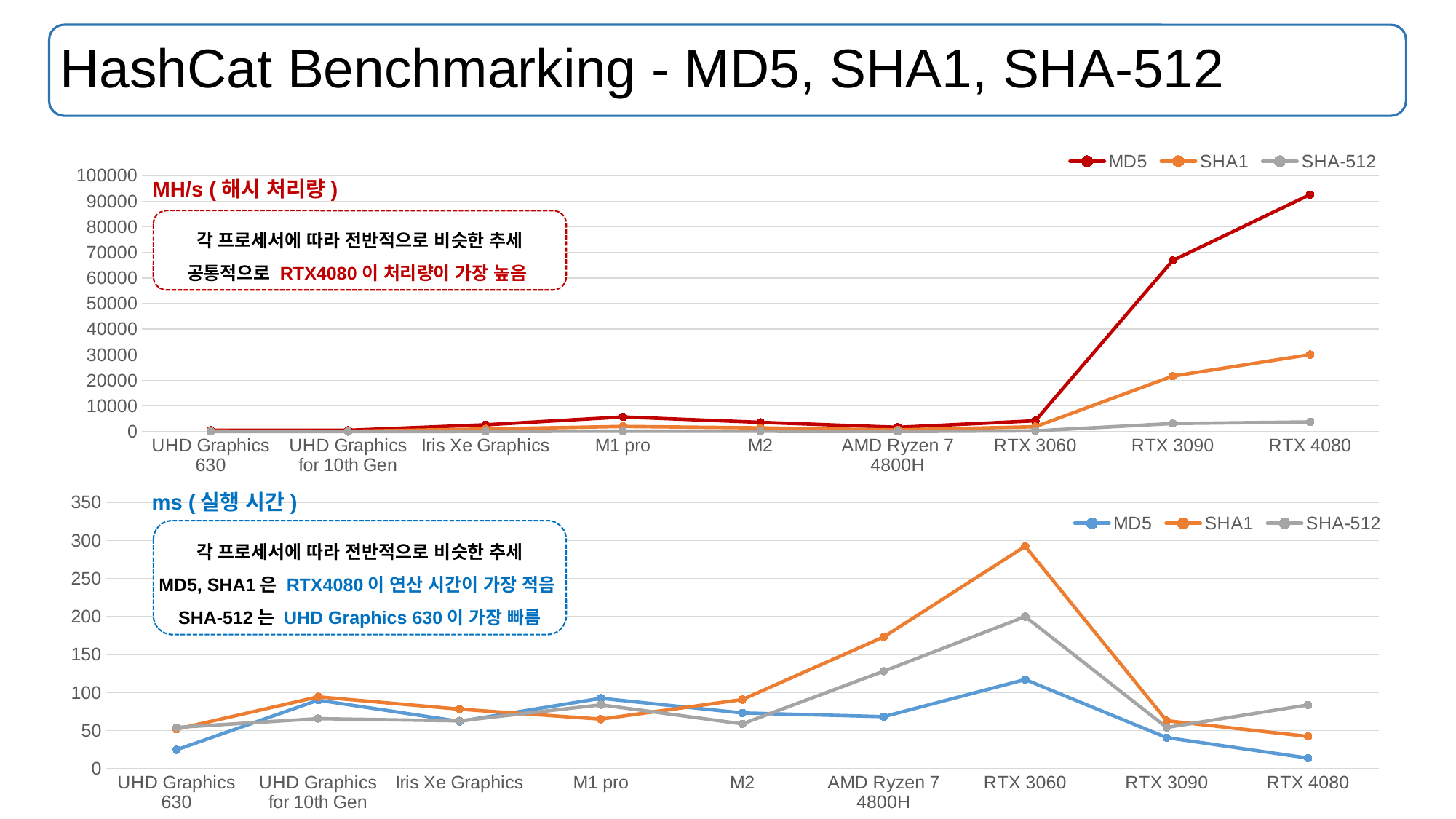

# HashCat Benchmarking - MD5, SHA1, SHA-512

### Chart

| Category | MD5 | SHA1 | SHA-512 |
|---|---|---|---|
| UHD Graphics 630 | 507.8 | 242.1 | 28.9 |
| UHD Graphics for 10th Gen | 532.6 | 127.1 | 10.9 |
| Iris Xe Graphics | 2674.8 | 1054.1 | 81.7 |
| M1 pro | 5737.0 | 2029.5 | 197.6 |
| M2 | 3631.3 | 1464.9 | 140.8 |
| AMD Ryzen 7 4800H | 1693.0 | 670.3 | 56.6 |
| RTX 3060 | 4237.8 | 1922.9 | 313.2 |
| RTX 3090 | 66890.3 | 21667.7 | 3157.8 |
| RTX 4080 | 92633.0 | 30081.6 | 3797.3 |
각 프로세서에 따라 전반적으로 비슷한 추세
공통적으로 RTX4080이 처리량이 가장 높음
MH/s (해시 처리량)

### Chart

| Category | MD5 | SHA1 | SHA-512 |
|---|---|---|---|
| UHD Graphics 630 | 24.69 | 51.79 | 54.1 |
| UHD Graphics for 10th Gen | 90.03 | 94.38 | 65.68 |
| Iris Xe Graphics | 62.1 | 78.15 | 62.73 |
| M1 pro | 92.47 | 65.04 | 83.87 |
| M2 | 73.17 | 90.81 | 58.79 |
| AMD Ryzen 7 4800H | 68.27 | 173.22 | 128.1 |
| RTX 3060 | 117.11 | 292.46 | 199.98 |
| RTX 3090 | 40.69 | 62.99 | 54.12 |
| RTX 4080 | 13.7 | 42.23 | 83.73 |
ms (실행 시간)

각 프로세서에 따라 전반적으로 비슷한 추세
MD5, SHA1은 RTX4080이 연산 시간이 가장 적음
SHA-512는 UHD Graphics 630이 가장 빠름